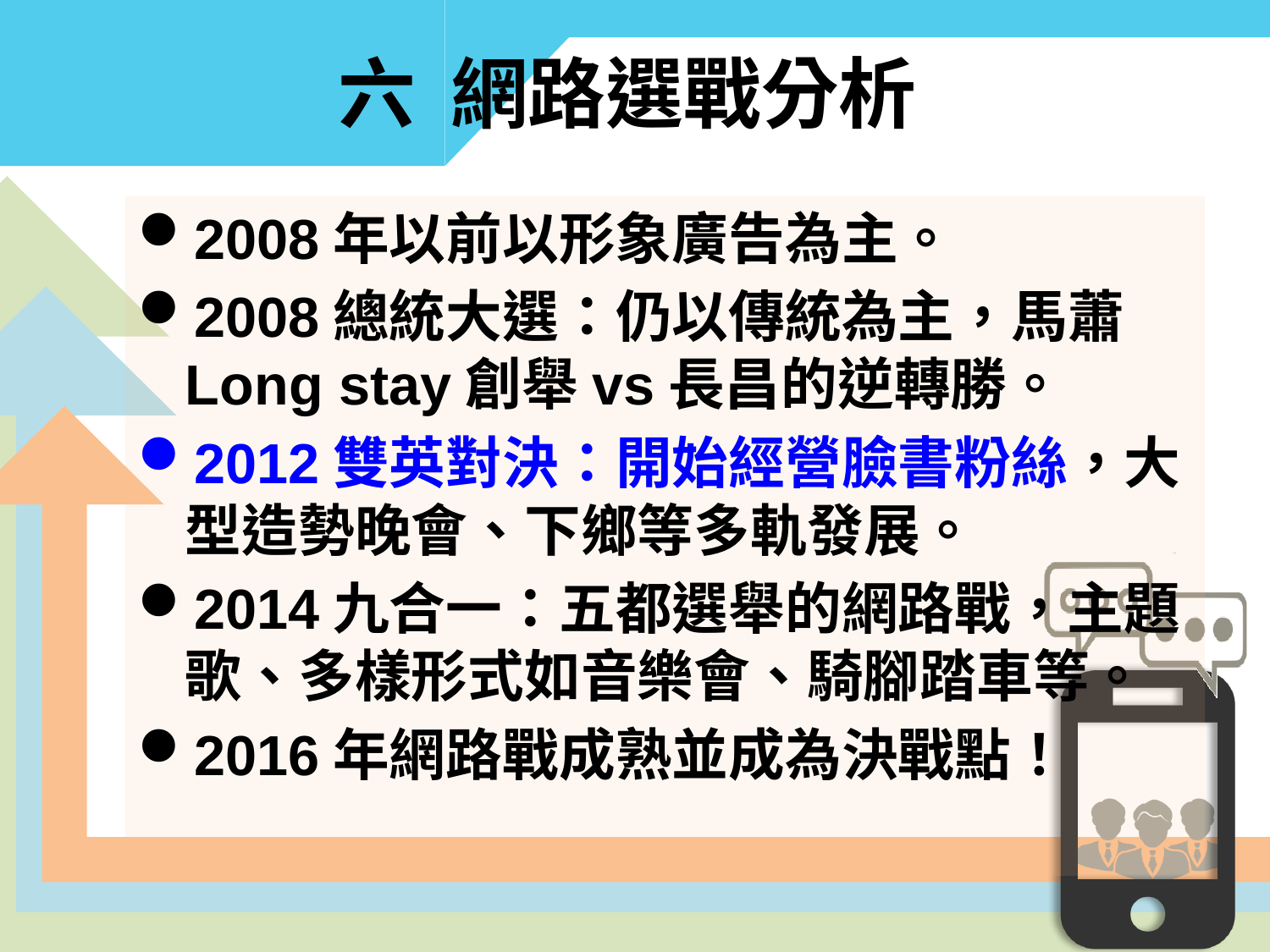

# 六  網路選戰分析
2008年以前以形象廣告為主。
2008總統大選：仍以傳統為主，馬蕭Long stay創舉vs長昌的逆轉勝。
2012雙英對決：開始經營臉書粉絲，大型造勢晚會、下鄉等多軌發展。
2014九合一：五都選舉的網路戰，主題歌、多樣形式如音樂會、騎腳踏車等。
2016年網路戰成熟並成為決戰點！